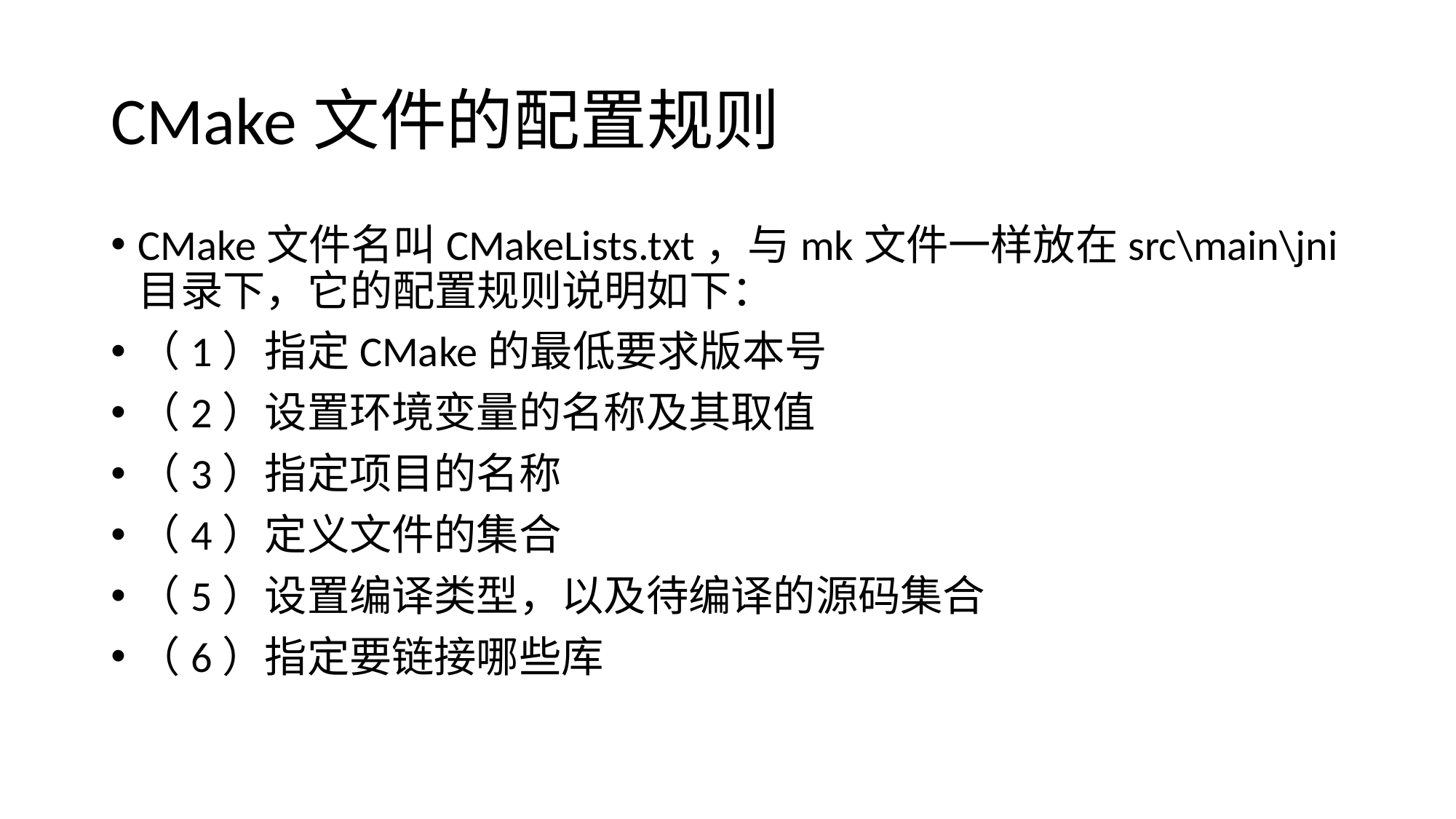

# CMake文件的配置规则
CMake文件名叫CMakeLists.txt，与mk文件一样放在src\main\jni目录下，它的配置规则说明如下：
（1）指定CMake的最低要求版本号
（2）设置环境变量的名称及其取值
（3）指定项目的名称
（4）定义文件的集合
（5）设置编译类型，以及待编译的源码集合
（6）指定要链接哪些库